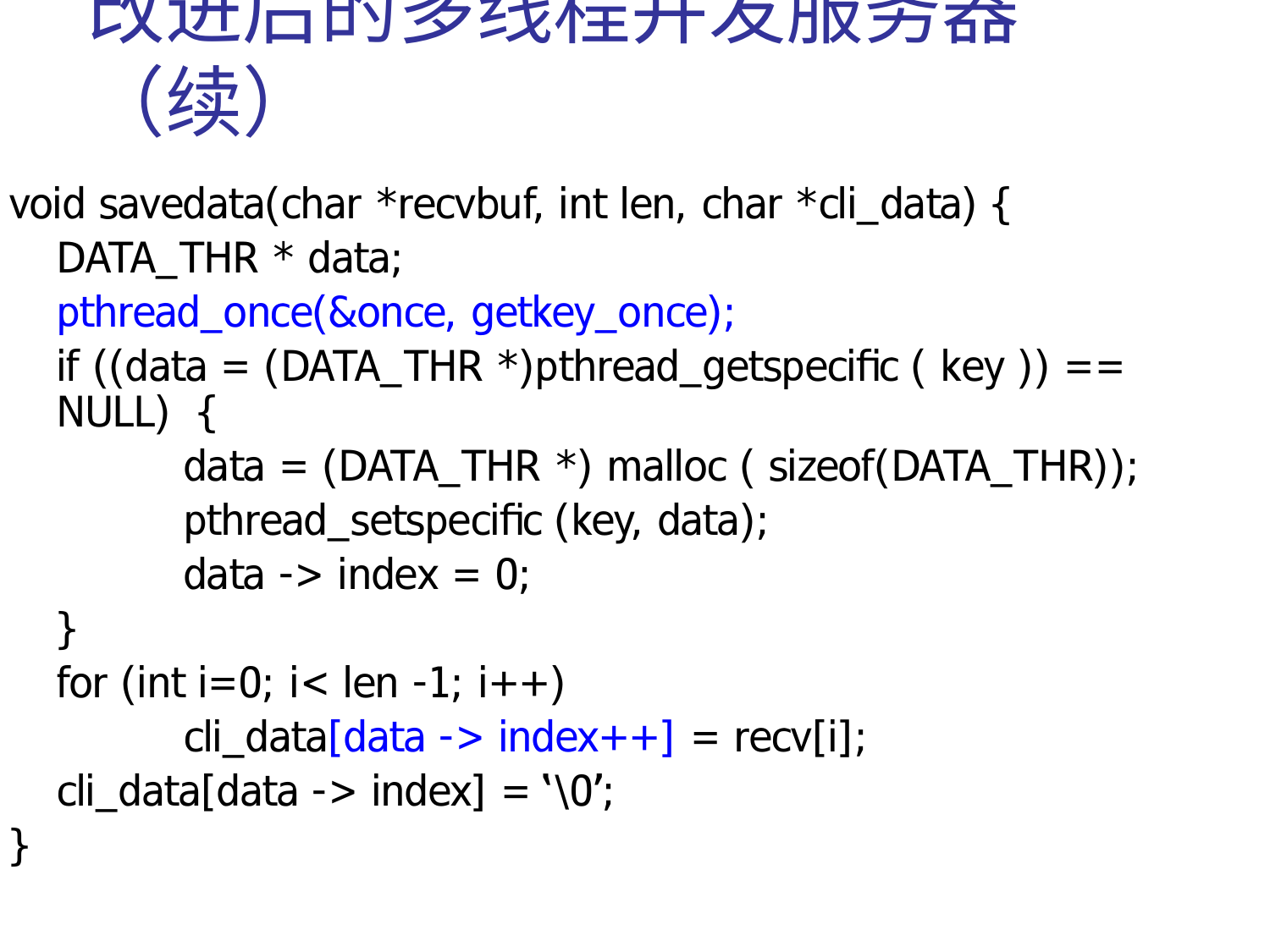

# 改进后的多线程并发服务器（续）
void savedata(char *recvbuf, int len, char *cli_data) {
	DATA_THR * data;
	pthread_once(&once, getkey_once);
	if ((data = (DATA_THR *)pthread_getspecific ( key )) == NULL)  {
		data = (DATA_THR *) malloc ( sizeof(DATA_THR));
		pthread_setspecific (key, data);
		data -> index = 0;
	}
	for (int i=0; i< len -1; i++)
		cli_data[data -> index++] = recv[i];
	cli_data[data -> index] = ‘\0’;
}